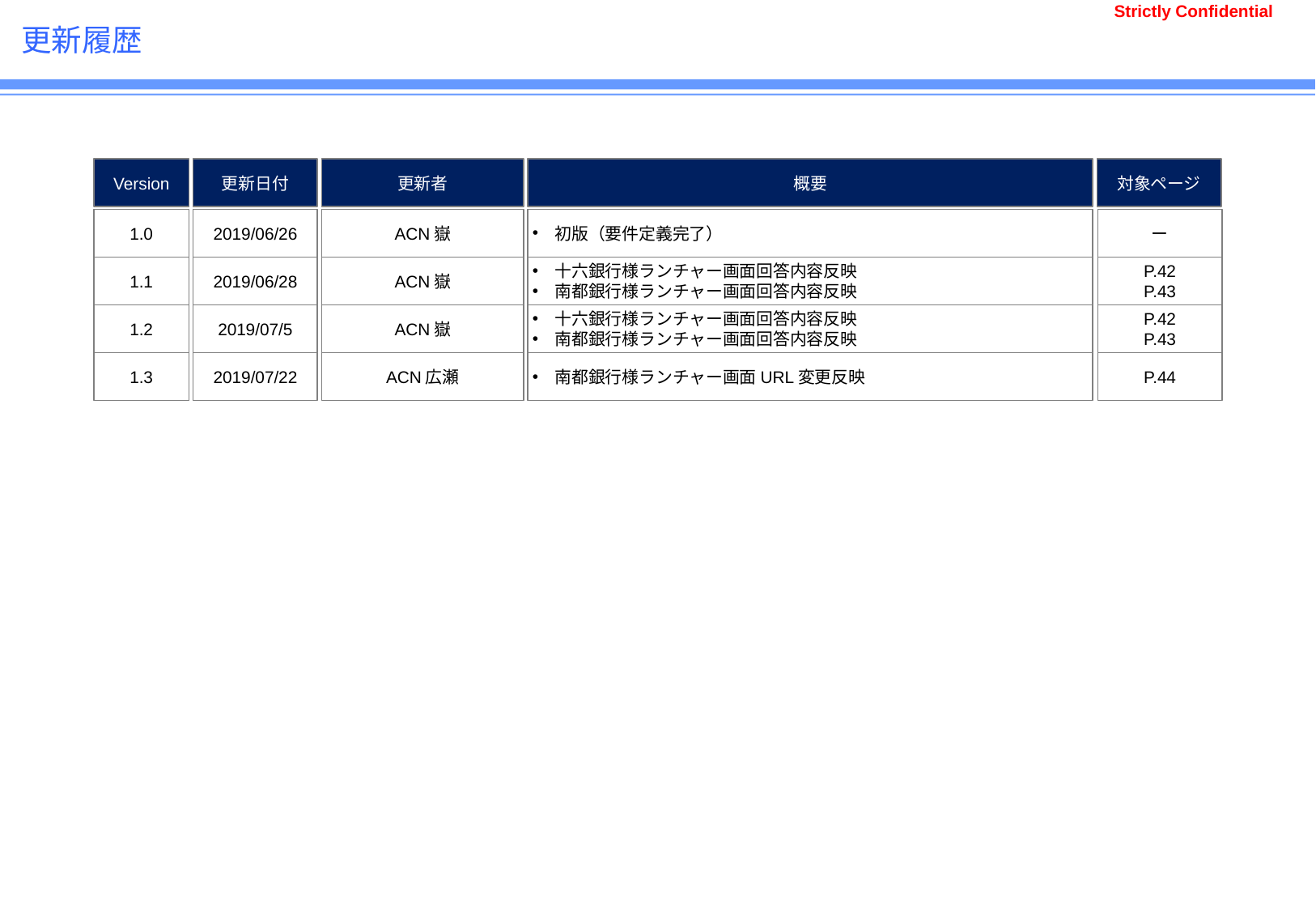

# 更新履歴
Version
更新日付
更新者
概要
対象ページ
1.0
2019/06/26
ACN嶽
初版（要件定義完了）
ー
1.1
2019/06/28
ACN嶽
十六銀行様ランチャー画面回答内容反映
南都銀行様ランチャー画面回答内容反映
P.42
P.43
1.2
2019/07/5
ACN嶽
十六銀行様ランチャー画面回答内容反映
南都銀行様ランチャー画面回答内容反映
P.42
P.43
1.3
2019/07/22
ACN広瀬
南都銀行様ランチャー画面URL変更反映
P.44